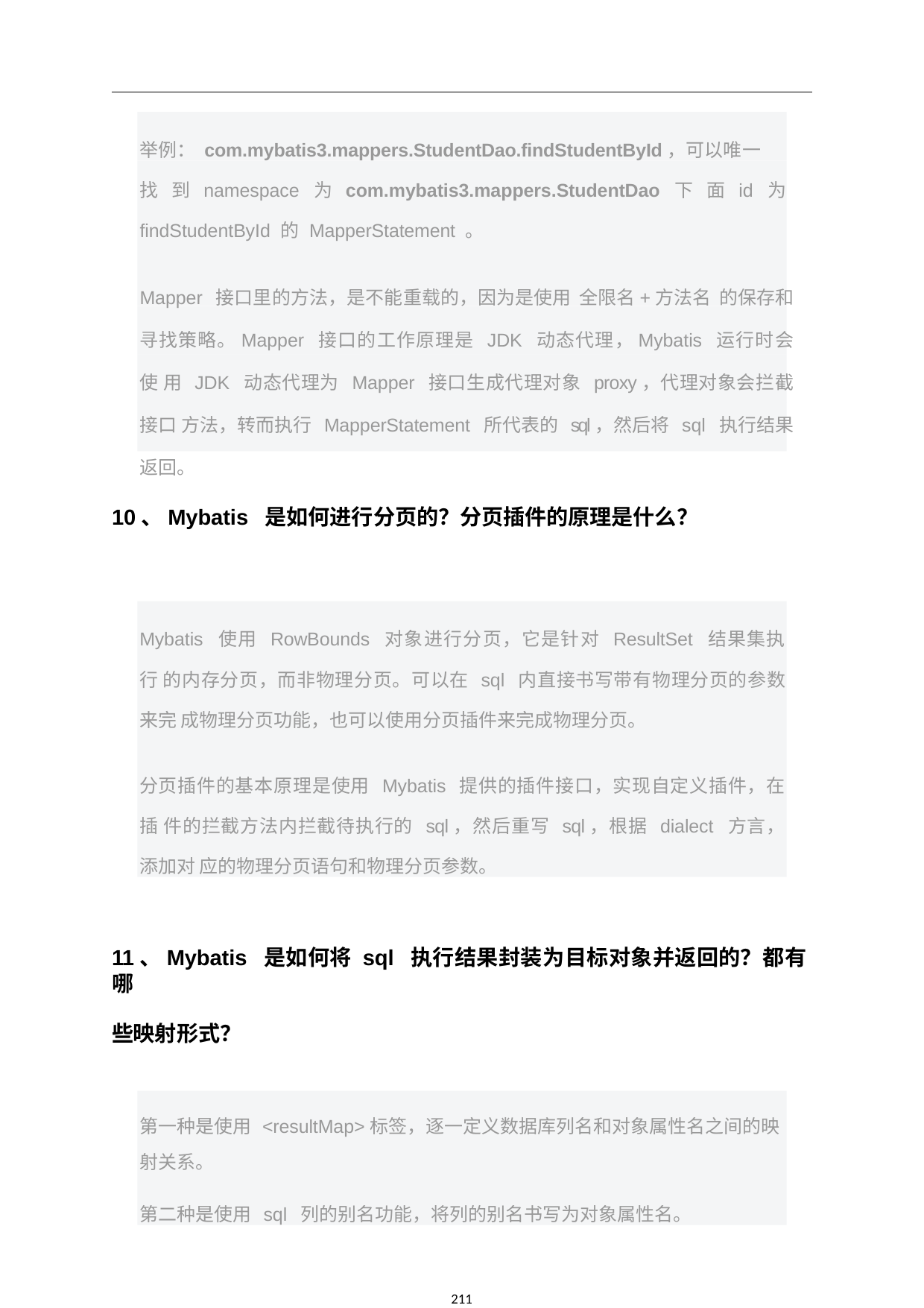

举例： com.mybatis3.mappers.StudentDao.findStudentById，可以唯一
找 到 namespace 为 com.mybatis3.mappers.StudentDao 下 面 id 为 findStudentById 的 MapperStatement 。

Mapper 接口里的方法，是不能重载的，因为是使用 全限名+方法名 的保存和 寻找策略。Mapper 接口的工作原理是 JDK 动态代理，Mybatis 运行时会使 用 JDK 动态代理为 Mapper 接口生成代理对象 proxy，代理对象会拦截接口 方法，转而执行 MapperStatement 所代表的 sql，然后将 sql 执行结果返回。

10、Mybatis 是如何进行分页的？分页插件的原理是什么？
Mybatis 使用 RowBounds 对象进行分页，它是针对 ResultSet 结果集执行 的内存分页，而非物理分页。可以在 sql 内直接书写带有物理分页的参数来完 成物理分页功能，也可以使用分页插件来完成物理分页。

分页插件的基本原理是使用 Mybatis 提供的插件接口，实现自定义插件，在插 件的拦截方法内拦截待执行的 sql，然后重写 sql，根据 dialect 方言，添加对 应的物理分页语句和物理分页参数。
11、Mybatis 是如何将 sql 执行结果封装为目标对象并返回的？都有哪

些映射形式？
第一种是使用 <resultMap>标签，逐一定义数据库列名和对象属性名之间的映 射关系。

第二种是使用 sql 列的别名功能，将列的别名书写为对象属性名。
211